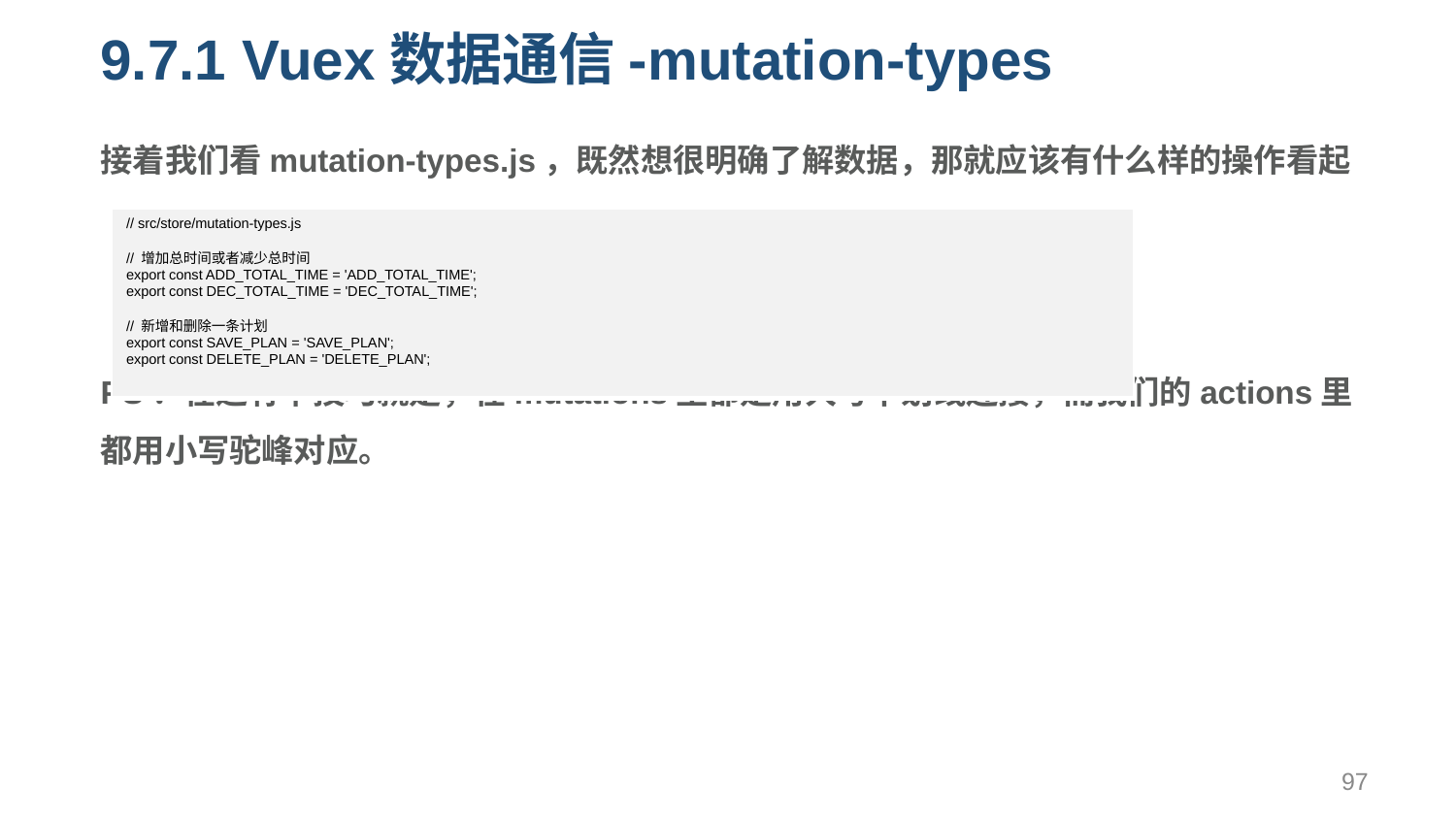

# 9.7.1 Vuex数据通信-mutation-types
接着我们看mutation-types.js，既然想很明确了解数据，那就应该有什么样的操作看起

PS：在这有个技巧就是，在mutations里都是用大写下划线连接，而我们的actions里都用小写驼峰对应。
| // src/store/mutation-types.js // 增加总时间或者减少总时间 export const ADD\_TOTAL\_TIME = 'ADD\_TOTAL\_TIME'; export const DEC\_TOTAL\_TIME = 'DEC\_TOTAL\_TIME'; // 新增和删除一条计划 export const SAVE\_PLAN = 'SAVE\_PLAN'; export const DELETE\_PLAN = 'DELETE\_PLAN'; |
| --- |
97